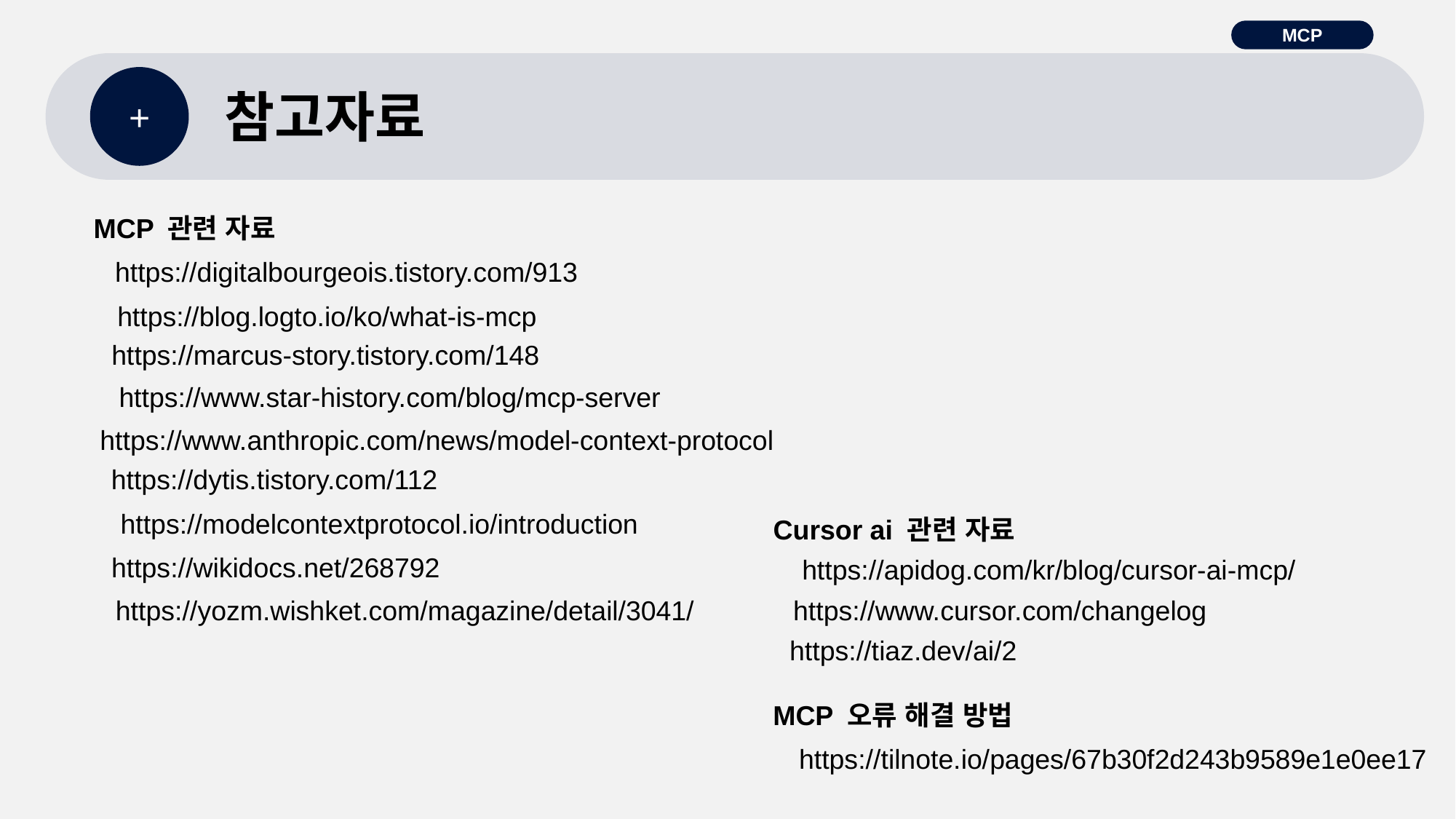

MCP

+
참고자료
MCP 관련 자료
https://digitalbourgeois.tistory.com/913
https://blog.logto.io/ko/what-is-mcp
https://marcus-story.tistory.com/148
https://www.star-history.com/blog/mcp-server
https://www.anthropic.com/news/model-context-protocol
https://dytis.tistory.com/112
https://modelcontextprotocol.io/introduction
Cursor ai 관련 자료
https://wikidocs.net/268792
https://apidog.com/kr/blog/cursor-ai-mcp/
https://yozm.wishket.com/magazine/detail/3041/
https://www.cursor.com/changelog
https://tiaz.dev/ai/2
MCP 오류 해결 방법
https://tilnote.io/pages/67b30f2d243b9589e1e0ee17